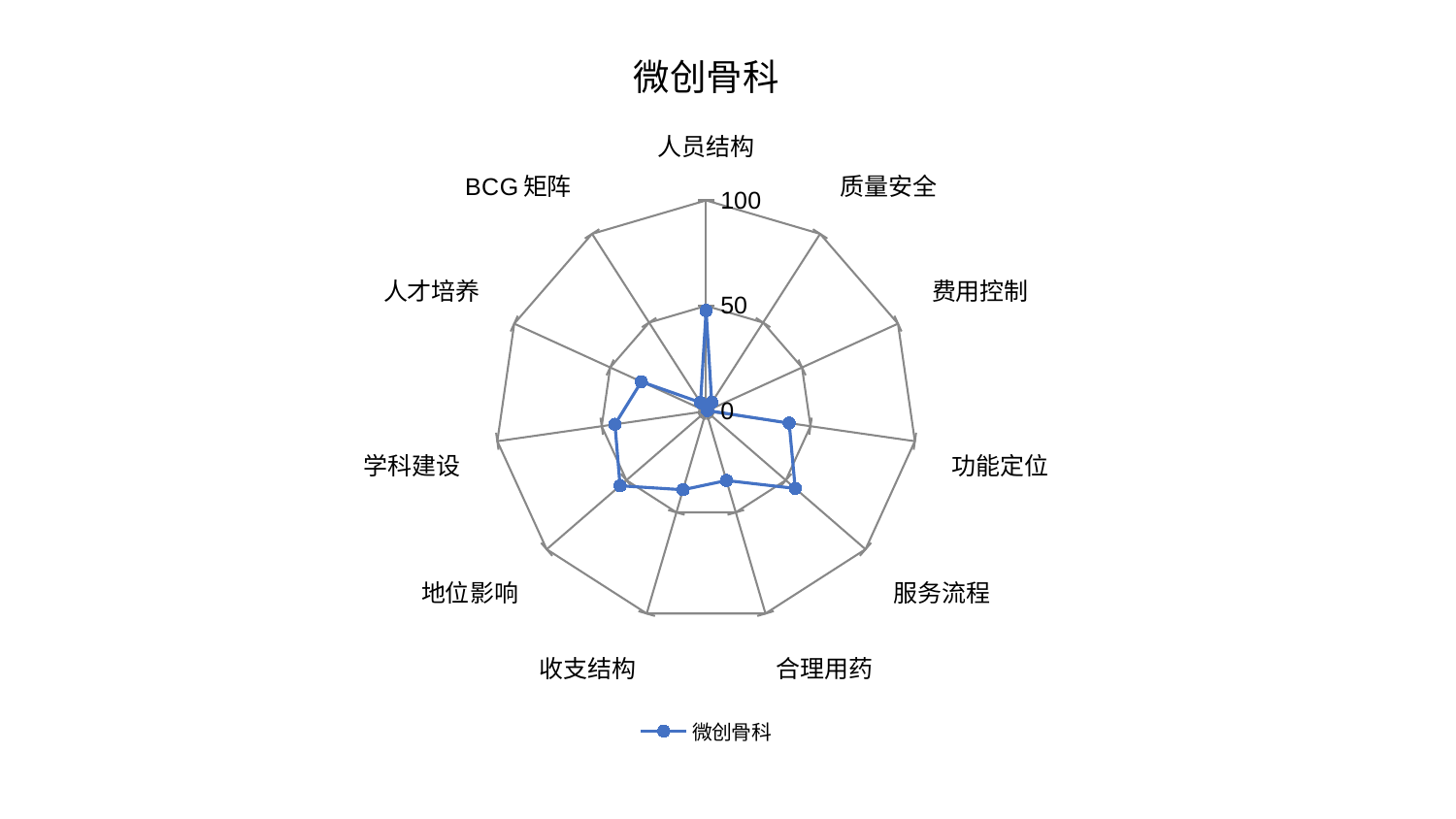

### Chart: 微创骨科

| Category | 微创骨科 |
|---|---|
| 人员结构 | 47.744428357471406 |
| 质量安全 | 4.966493239583192 |
| 费用控制 | 0.7316254420962995 |
| 功能定位 | 39.79010631848224 |
| 服务流程 | 55.926260687669455 |
| 合理用药 | 34.24734944985901 |
| 收支结构 | 38.80784923805758 |
| 地位影响 | 53.998887754978746 |
| 学科建设 | 43.67069763354524 |
| 人才培养 | 33.7460927392805 |
| BCG矩阵 | 4.908079025642582 |
137